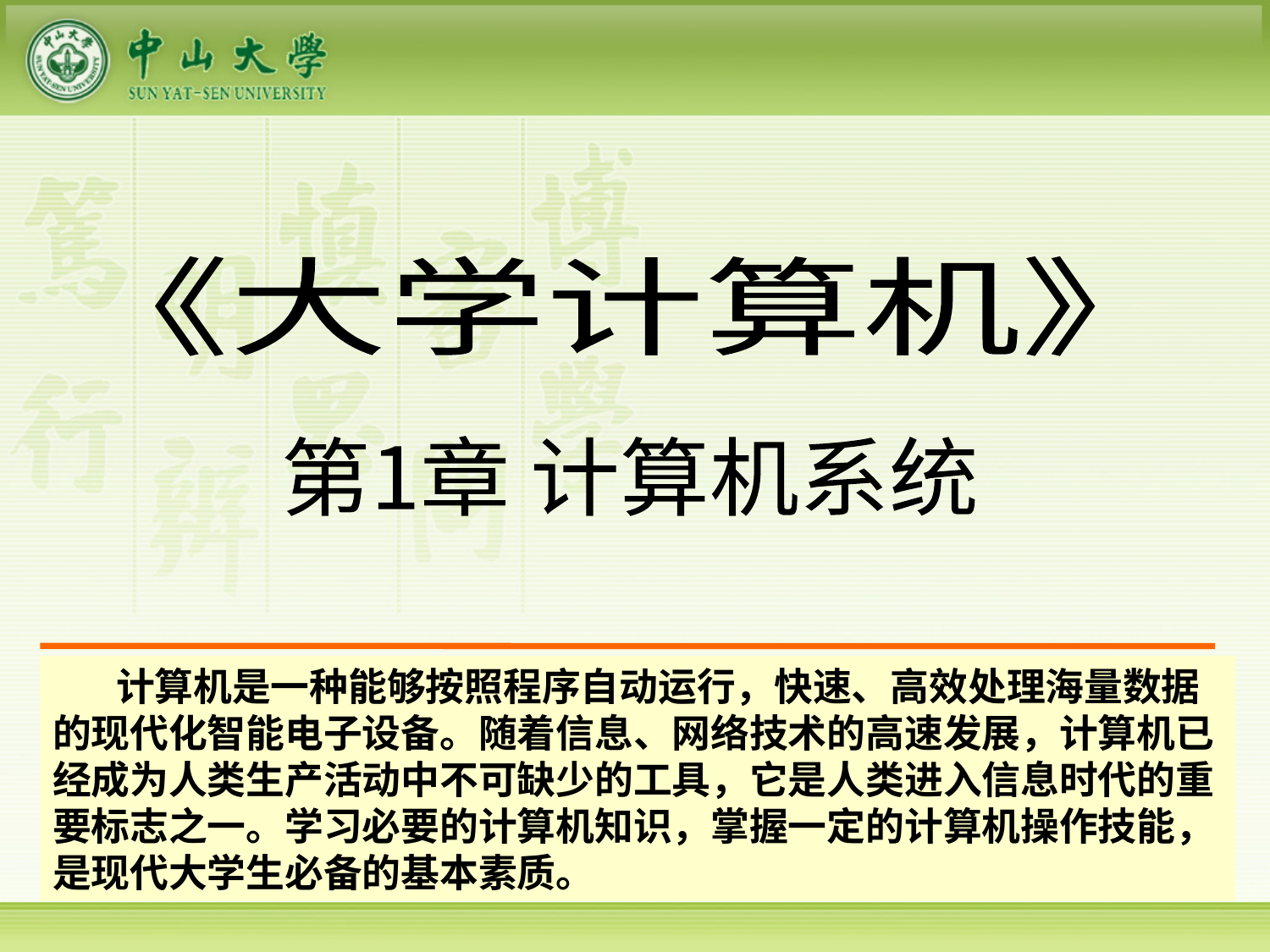

《大学计算机》
第1章 计算机系统

计算机是一种能够按照程序自动运行，快速、高效处理海量数据的现代化智能电子设备。随着信息、网络技术的高速发展，计算机已经成为人类生产活动中不可缺少的工具，它是人类进入信息时代的重要标志之一。学习必要的计算机知识，掌握一定的计算机操作技能，是现代大学生必备的基本素质。

1